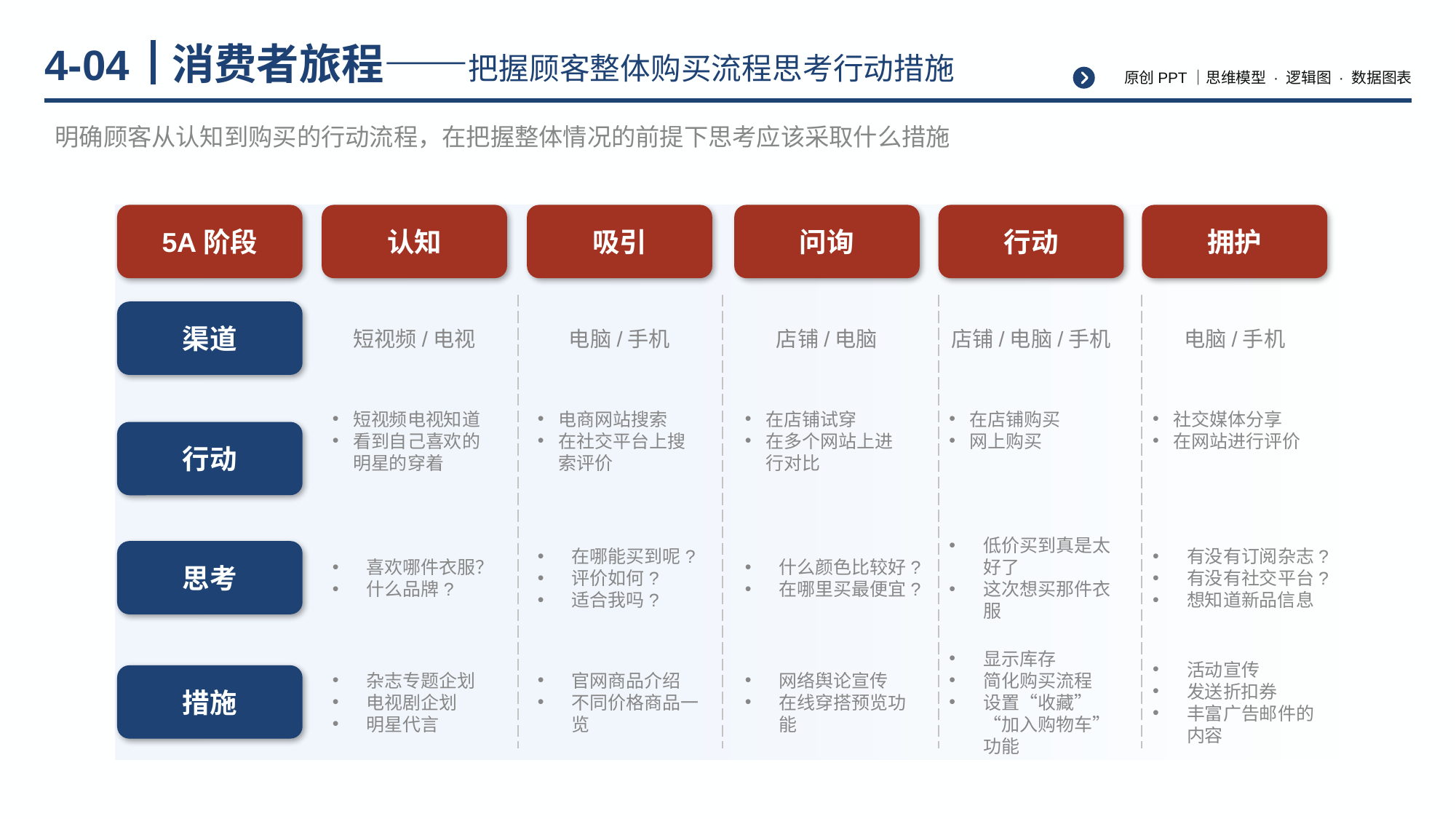

# 消费者旅程——把握顾客整体购买流程思考行动措施
4-04
明确顾客从认知到购买的行动流程，在把握整体情况的前提下思考应该采取什么措施

5A阶段
认知
吸引
问询
行动
拥护
渠道
短视频/电视
电脑/手机
店铺/电脑
店铺/电脑/手机
电脑/手机
短视频电视知道
看到自己喜欢的明星的穿着
电商网站搜索
在社交平台上搜索评价
在店铺试穿
在多个网站上进行对比
在店铺购买
网上购买
社交媒体分享
在网站进行评价
行动
思考
喜欢哪件衣服？
什么品牌?
在哪能买到呢?
评价如何?
适合我吗?
什么颜色比较好?
在哪里买最便宜?
低价买到真是太好了
这次想买那件衣服
有没有订阅杂志?
有没有社交平台?
想知道新品信息
措施
杂志专题企划
电视剧企划
明星代言
官网商品介绍
不同价格商品一览
网络舆论宣传
在线穿搭预览功能
显示库存
简化购买流程
设置“收藏”“加入购物车”功能
活动宣传
发送折扣券
丰富广告邮件的内容